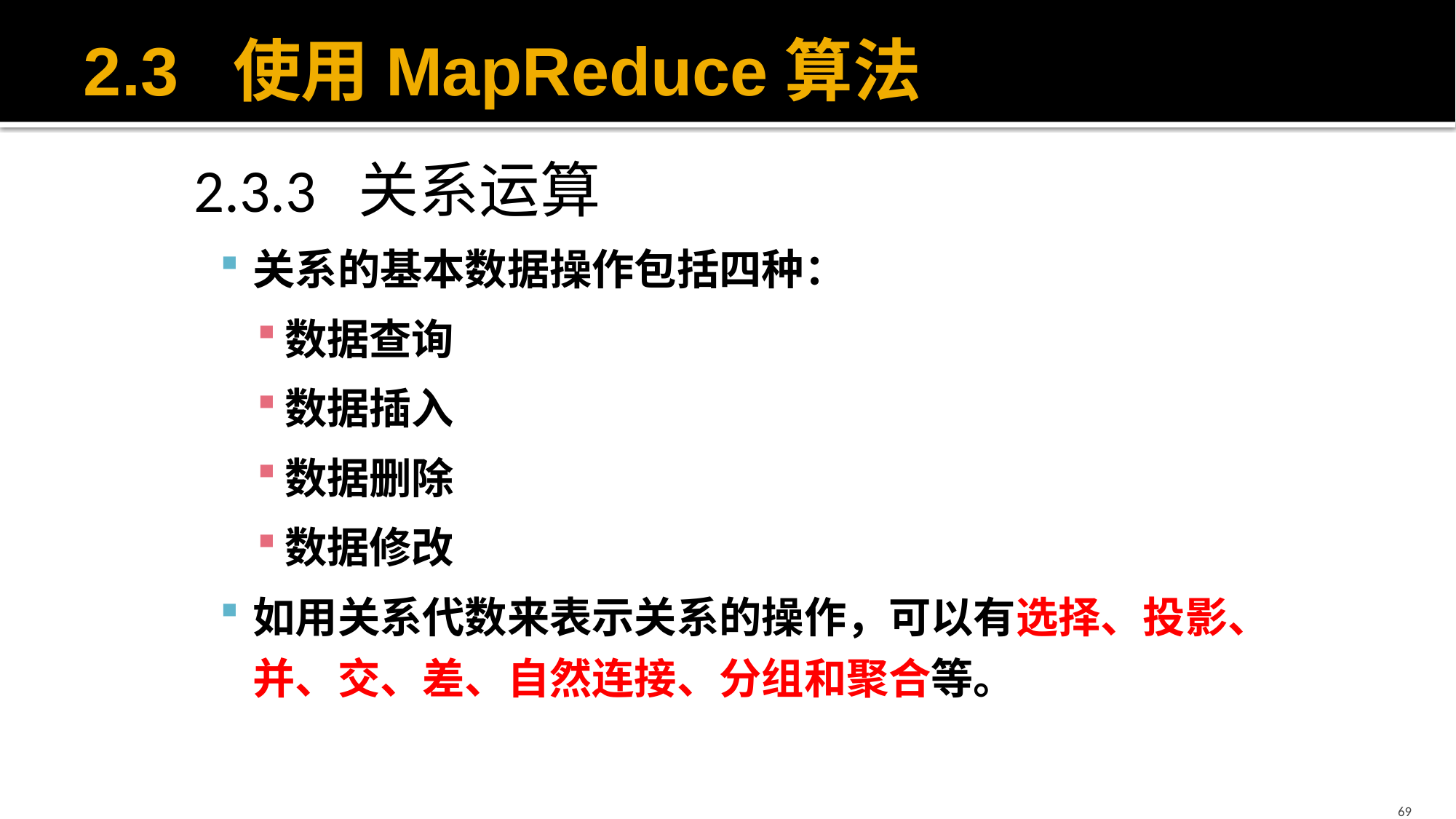

# 2.3  使用MapReduce算法
 2.3.3  关系运算
关系的基本数据操作包括四种：
数据查询
数据插入
数据删除
数据修改
如用关系代数来表示关系的操作，可以有选择、投影、并、交、差、自然连接、分组和聚合等。

69